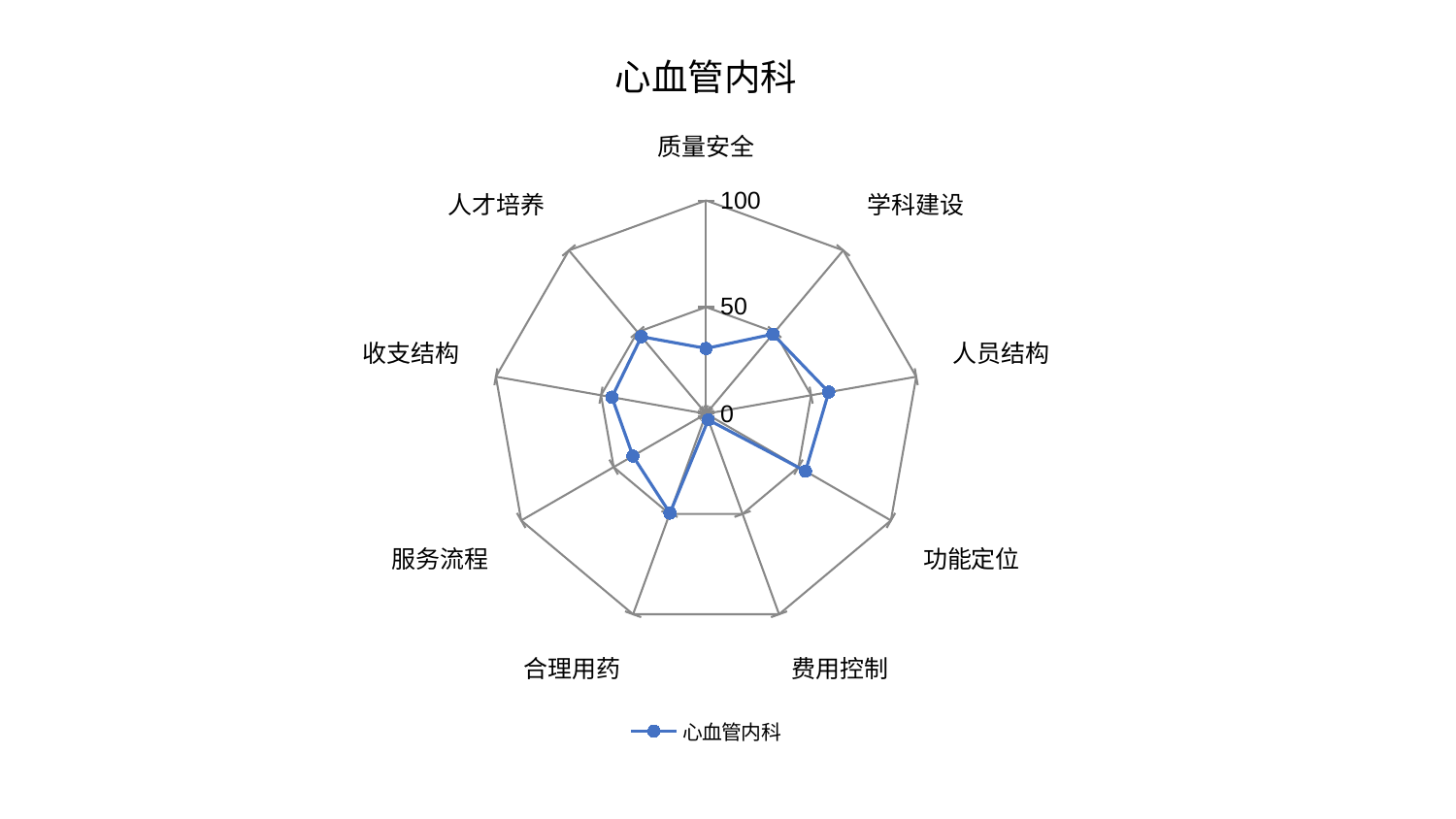

### Chart: 心血管内科

| Category | 心血管内科 |
|---|---|
| 质量安全 | 30.645925227605545 |
| 学科建设 | 48.71514484640387 |
| 人员结构 | 58.36864180039279 |
| 功能定位 | 53.81134269374499 |
| 费用控制 | 3.035897896375907 |
| 合理用药 | 49.55240937040512 |
| 服务流程 | 39.59959965642486 |
| 收支结构 | 44.79704863351476 |
| 人才培养 | 47.182862796173175 |
127